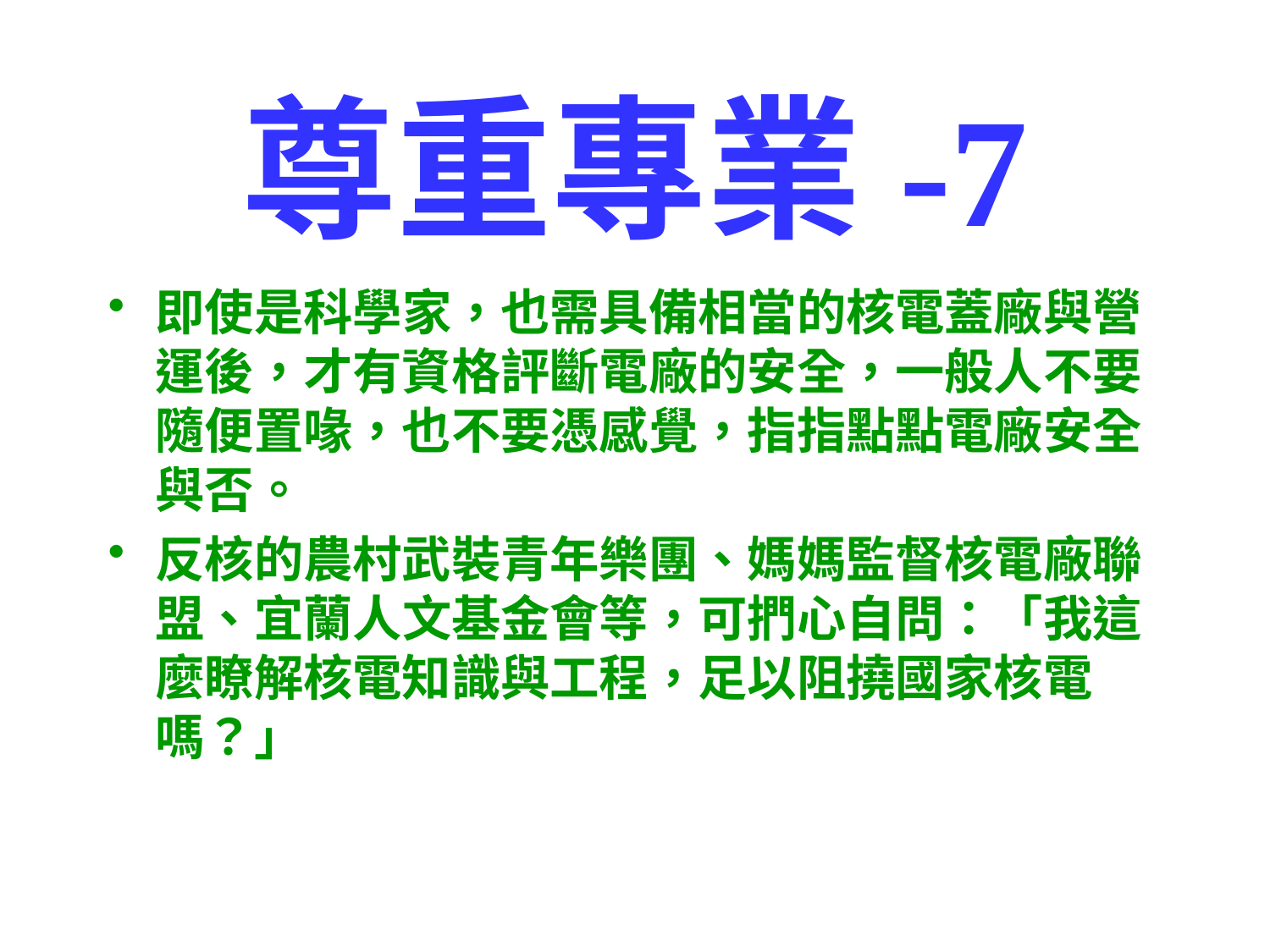

# 尊重專業-7
即使是科學家，也需具備相當的核電蓋廠與營運後，才有資格評斷電廠的安全，一般人不要隨便置喙，也不要憑感覺，指指點點電廠安全與否。
反核的農村武裝青年樂團、媽媽監督核電廠聯盟、宜蘭人文基金會等，可捫心自問：「我這麼瞭解核電知識與工程，足以阻撓國家核電嗎？」